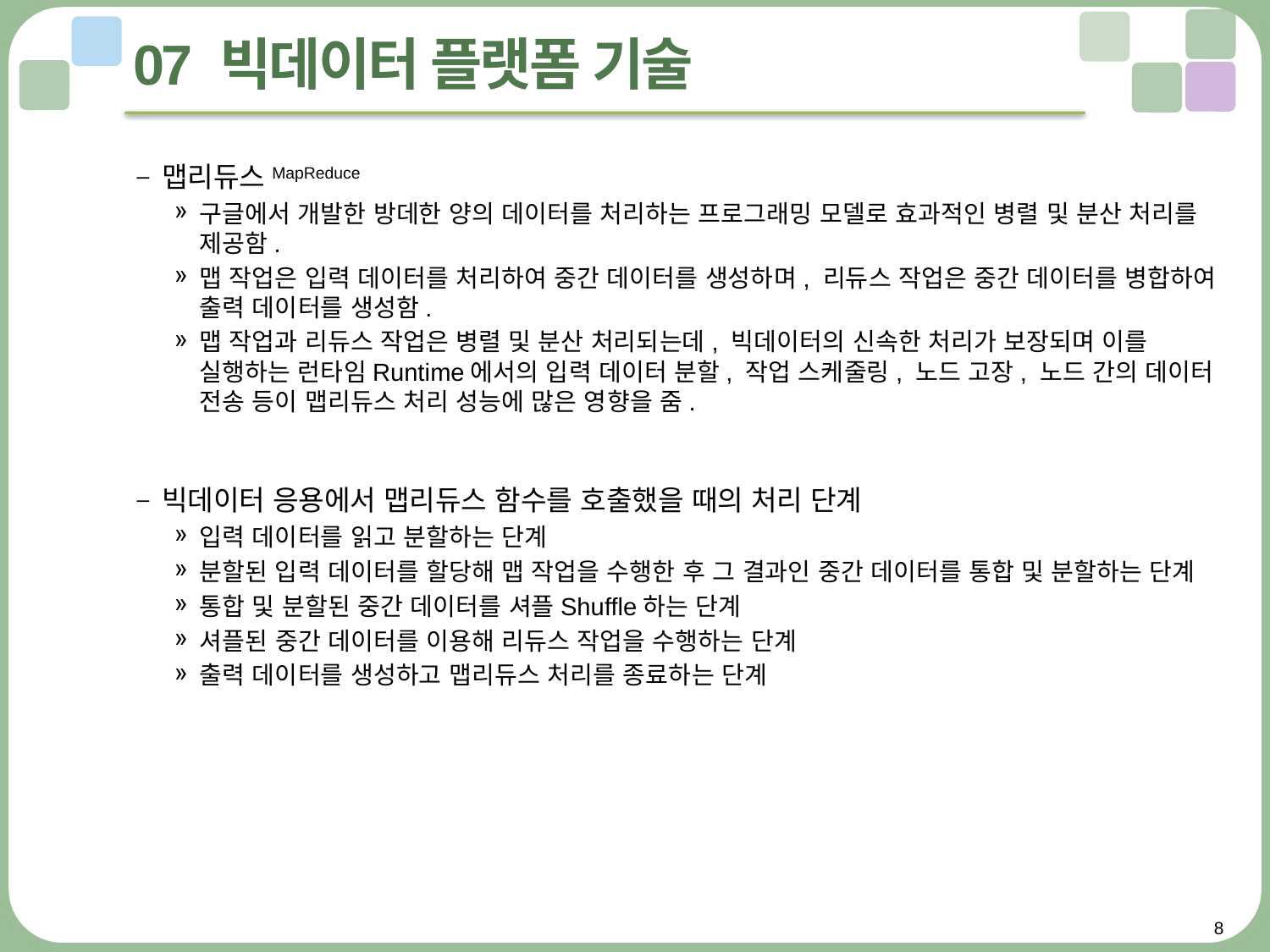

# 07 빅데이터 플랫폼 기술
맵리듀스MapReduce
구글에서 개발한 방데한 양의 데이터를 처리하는 프로그래밍 모델로 효과적인 병렬 및 분산 처리를 제공함.
맵 작업은 입력 데이터를 처리하여 중간 데이터를 생성하며, 리듀스 작업은 중간 데이터를 병합하여 출력 데이터를 생성함.
맵 작업과 리듀스 작업은 병렬 및 분산 처리되는데, 빅데이터의 신속한 처리가 보장되며 이를 실행하는 런타임Runtime에서의 입력 데이터 분할, 작업 스케줄링, 노드 고장, 노드 간의 데이터 전송 등이 맵리듀스 처리 성능에 많은 영향을 줌.

빅데이터 응용에서 맵리듀스 함수를 호출했을 때의 처리 단계
입력 데이터를 읽고 분할하는 단계
분할된 입력 데이터를 할당해 맵 작업을 수행한 후 그 결과인 중간 데이터를 통합 및 분할하는 단계
통합 및 분할된 중간 데이터를 셔플Shuffle하는 단계
셔플된 중간 데이터를 이용해 리듀스 작업을 수행하는 단계
출력 데이터를 생성하고 맵리듀스 처리를 종료하는 단계